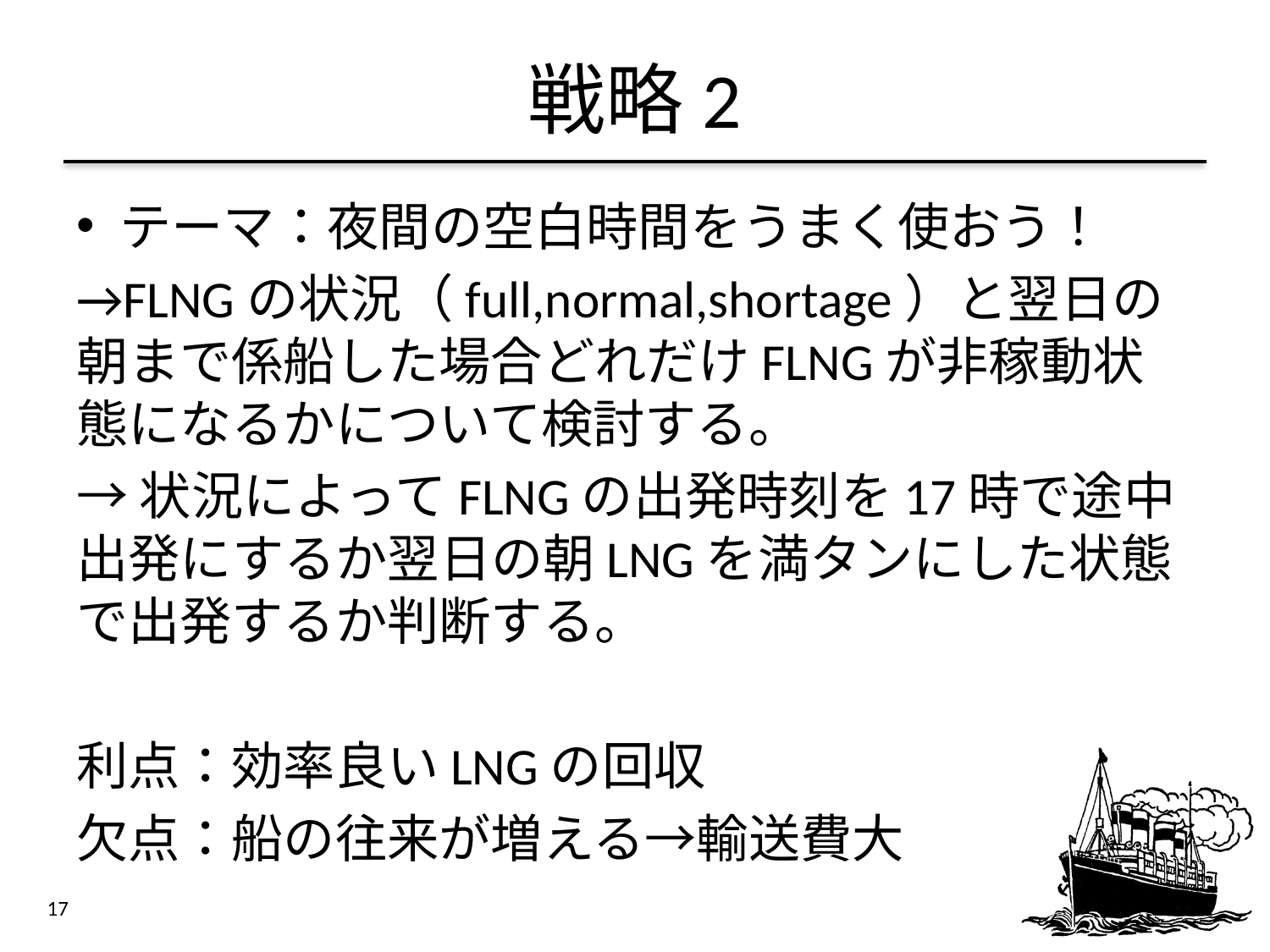

# 戦略2
テーマ：夜間の空白時間をうまく使おう！
→FLNGの状況（full,normal,shortage）と翌日の朝まで係船した場合どれだけFLNGが非稼動状態になるかについて検討する。
→状況によってFLNGの出発時刻を17時で途中出発にするか翌日の朝LNGを満タンにした状態で出発するか判断する。

利点：効率良いLNGの回収
欠点：船の往来が増える→輸送費大
17